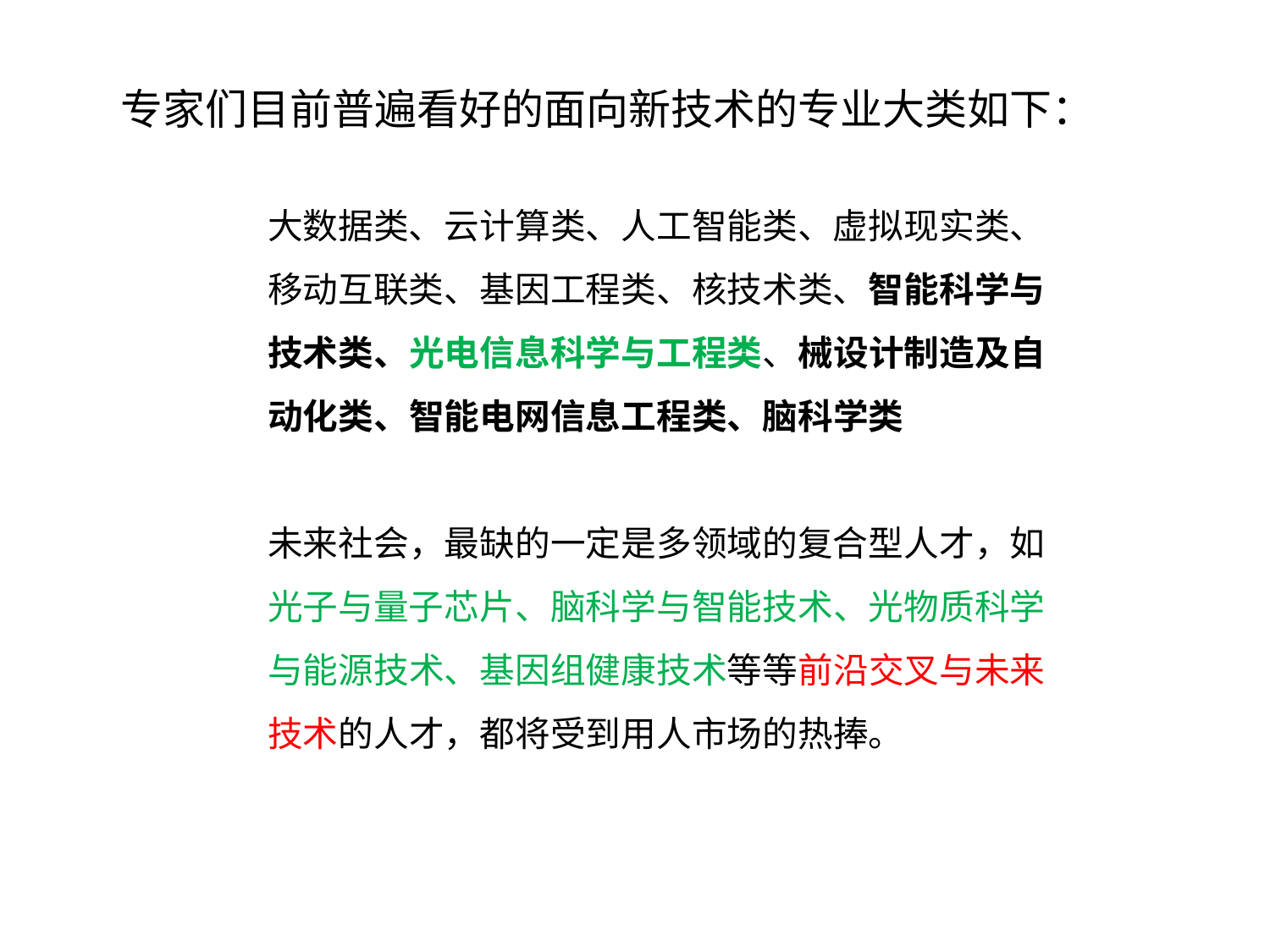

专家们目前普遍看好的面向新技术的专业大类如下：
大数据类、云计算类、人工智能类、虚拟现实类、移动互联类、基因工程类、核技术类、智能科学与技术类、光电信息科学与工程类、械设计制造及自动化类、智能电网信息工程类、脑科学类

未来社会，最缺的一定是多领域的复合型人才，如光子与量子芯片、脑科学与智能技术、光物质科学与能源技术、基因组健康技术等等前沿交叉与未来技术的人才，都将受到用人市场的热捧。

45